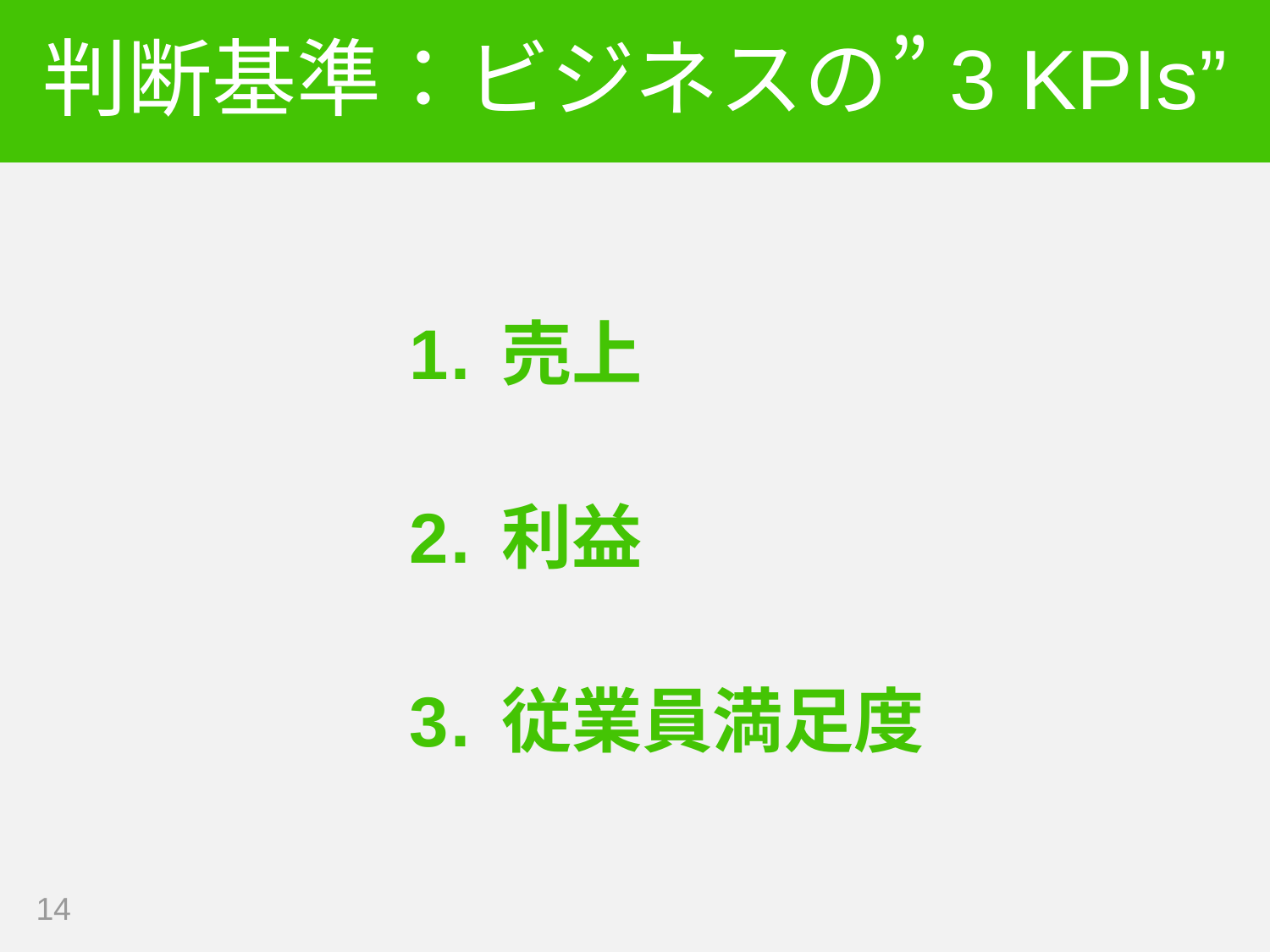

# 判断基準：ビジネスの”3 KPIs”
売上

利益

従業員満足度
14